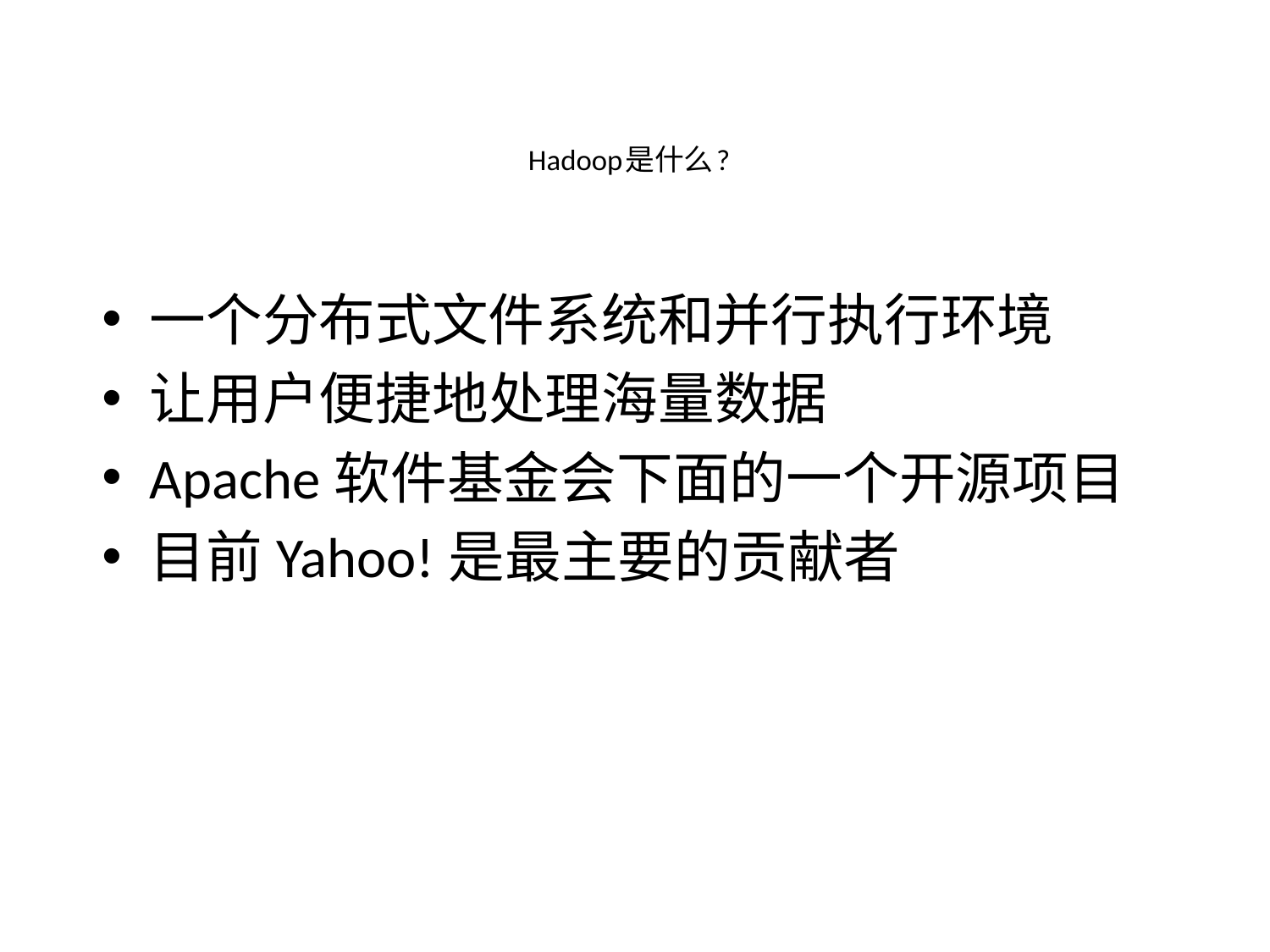

# Hadoop是什么?
一个分布式文件系统和并行执行环境
让用户便捷地处理海量数据
Apache软件基金会下面的一个开源项目
目前Yahoo!是最主要的贡献者